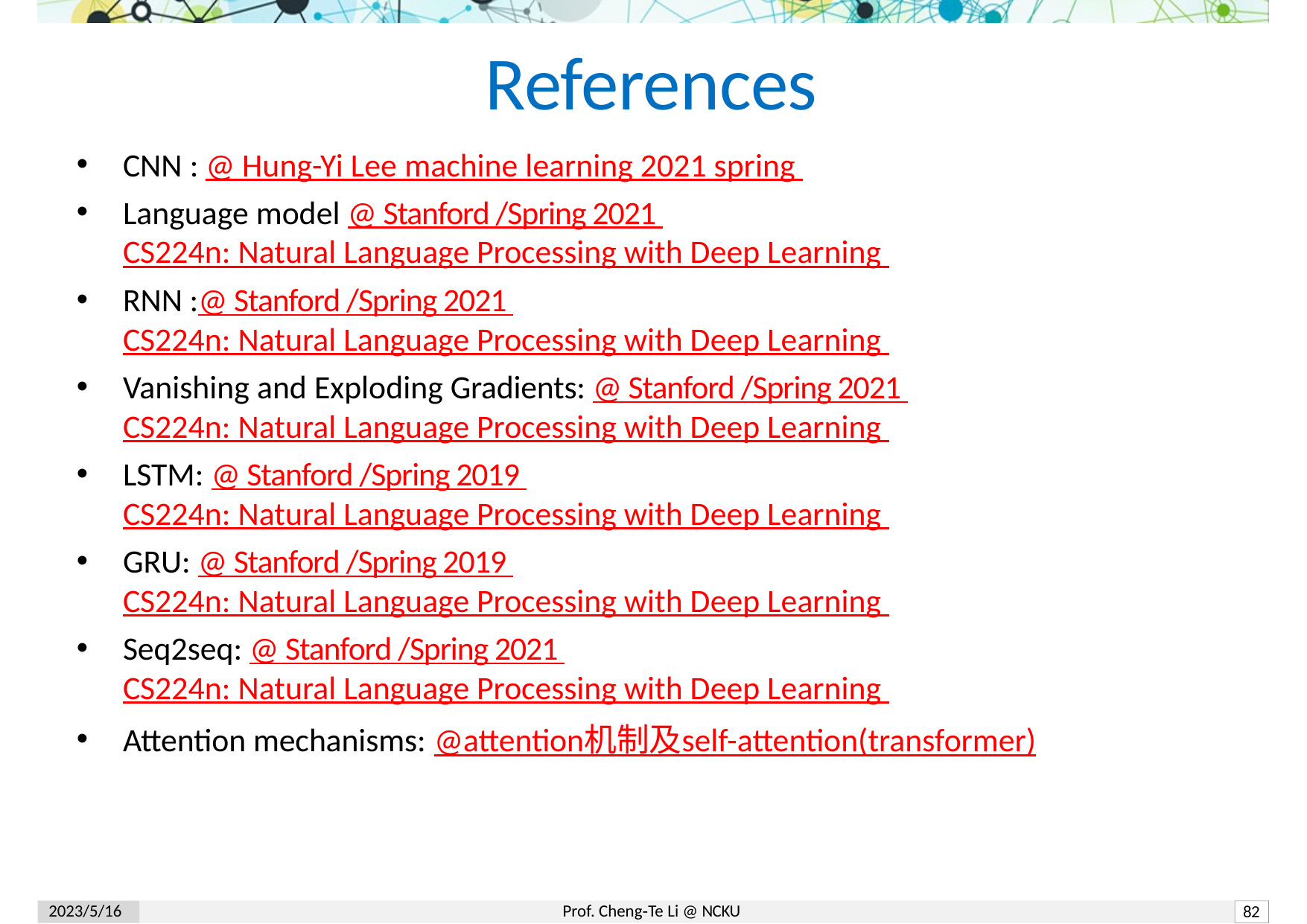

# References
CNN : @ Hung-Yi Lee machine learning 2021 spring
Language model @ Stanford /Spring 2021 CS224n: Natural Language Processing with Deep Learning
RNN :@ Stanford /Spring 2021 CS224n: Natural Language Processing with Deep Learning
Vanishing and Exploding Gradients: @ Stanford /Spring 2021 CS224n: Natural Language Processing with Deep Learning
LSTM: @ Stanford /Spring 2019 CS224n: Natural Language Processing with Deep Learning
GRU: @ Stanford /Spring 2019 CS224n: Natural Language Processing with Deep Learning
Seq2seq: @ Stanford /Spring 2021 CS224n: Natural Language Processing with Deep Learning
Attention mechanisms: @attention机制及self-attention(transformer)

2023/5/16
Prof. Cheng‐Te Li @ NCKU
82